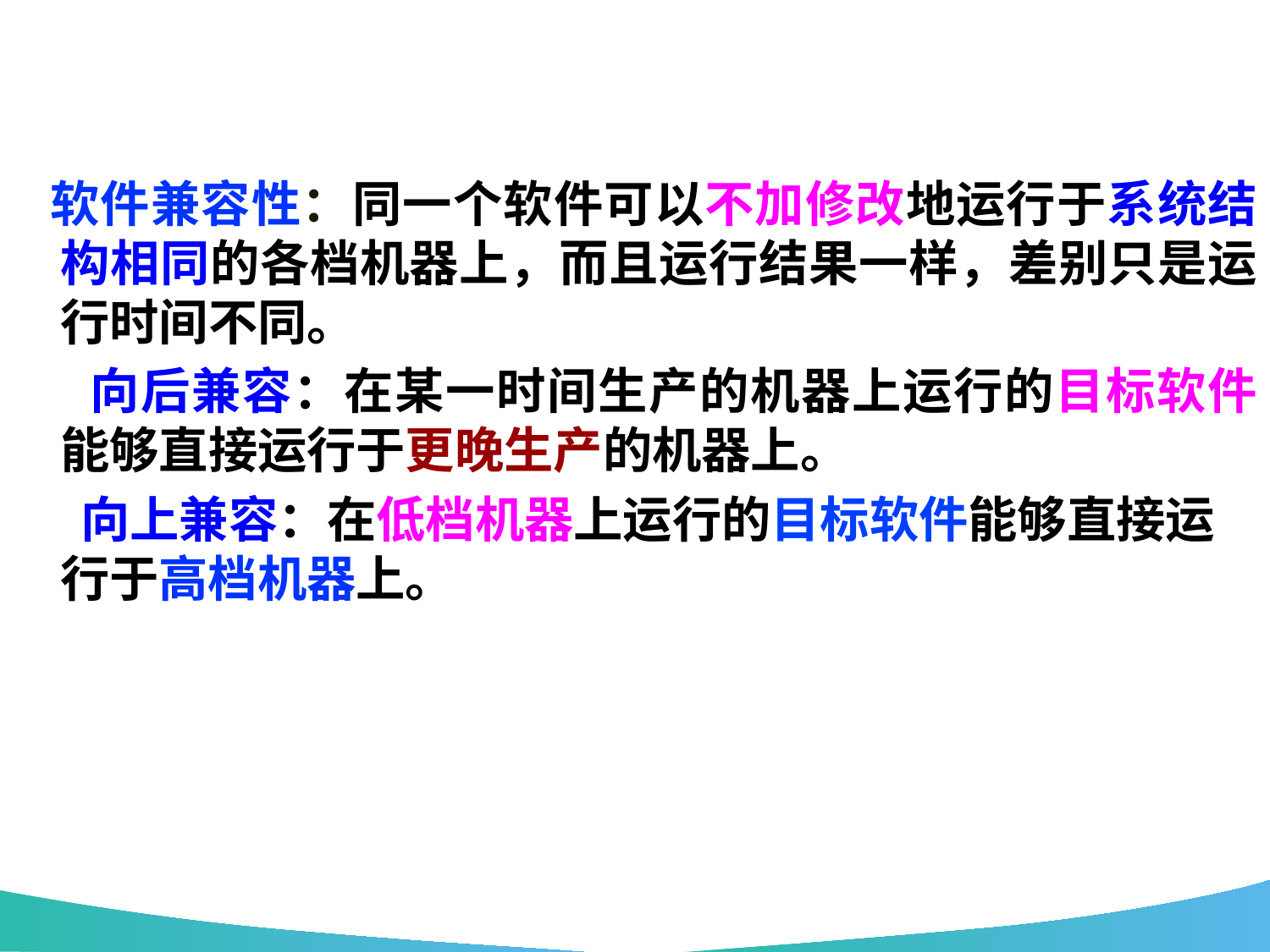

# 软件兼容性：同一个软件可以不加修改地运行于系统结构相同的各档机器上，而且运行结果一样，差别只是运行时间不同。
     向后兼容：在某一时间生产的机器上运行的目标软件能够直接运行于更晚生产的机器上。
     向上兼容：在低档机器上运行的目标软件能够直接运行于高档机器上。